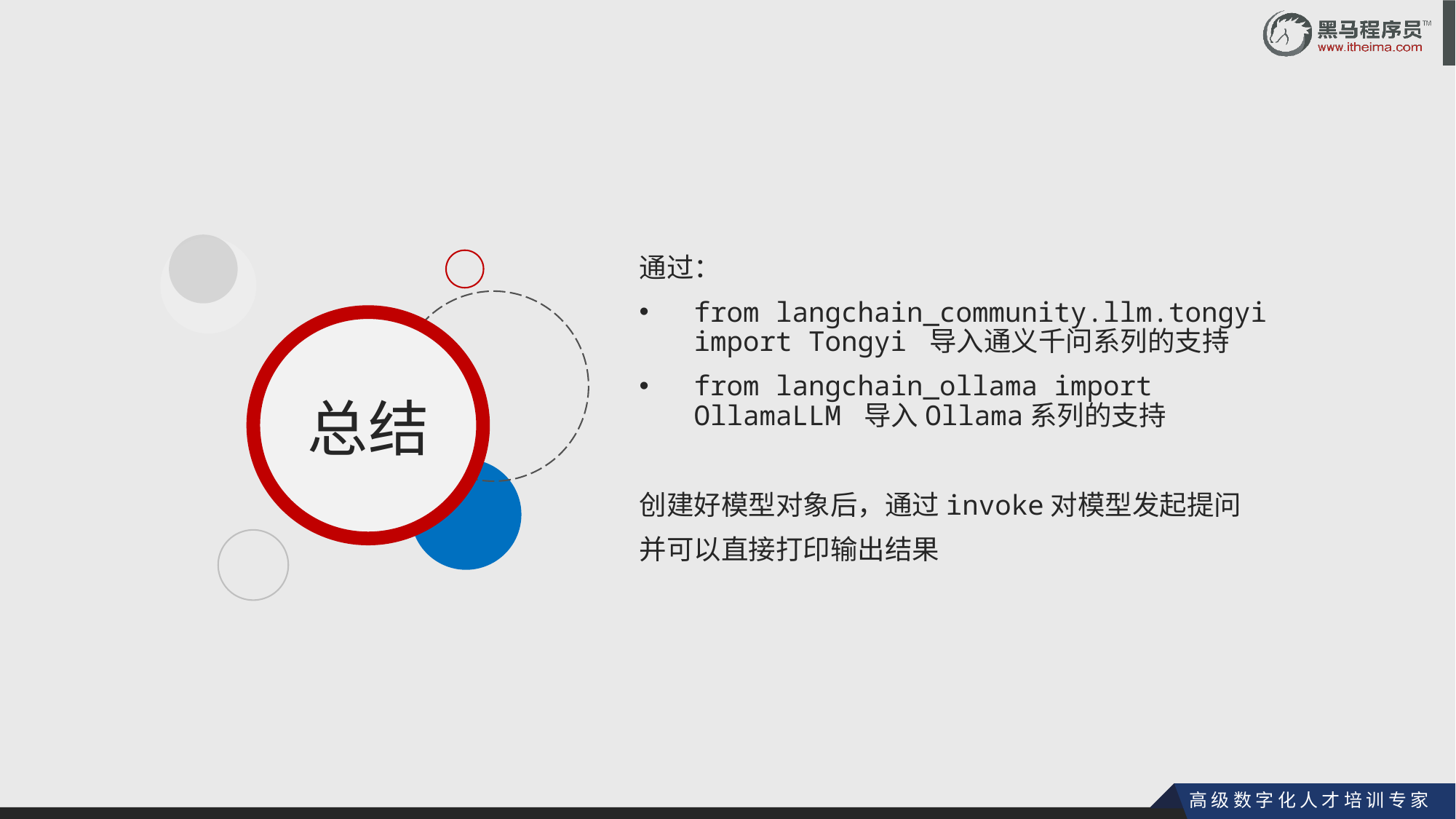

通过：
from langchain_community.llm.tongyi import Tongyi 导入通义千问系列的支持
from langchain_ollama import OllamaLLM 导入Ollama系列的支持

创建好模型对象后，通过invoke对模型发起提问
并可以直接打印输出结果